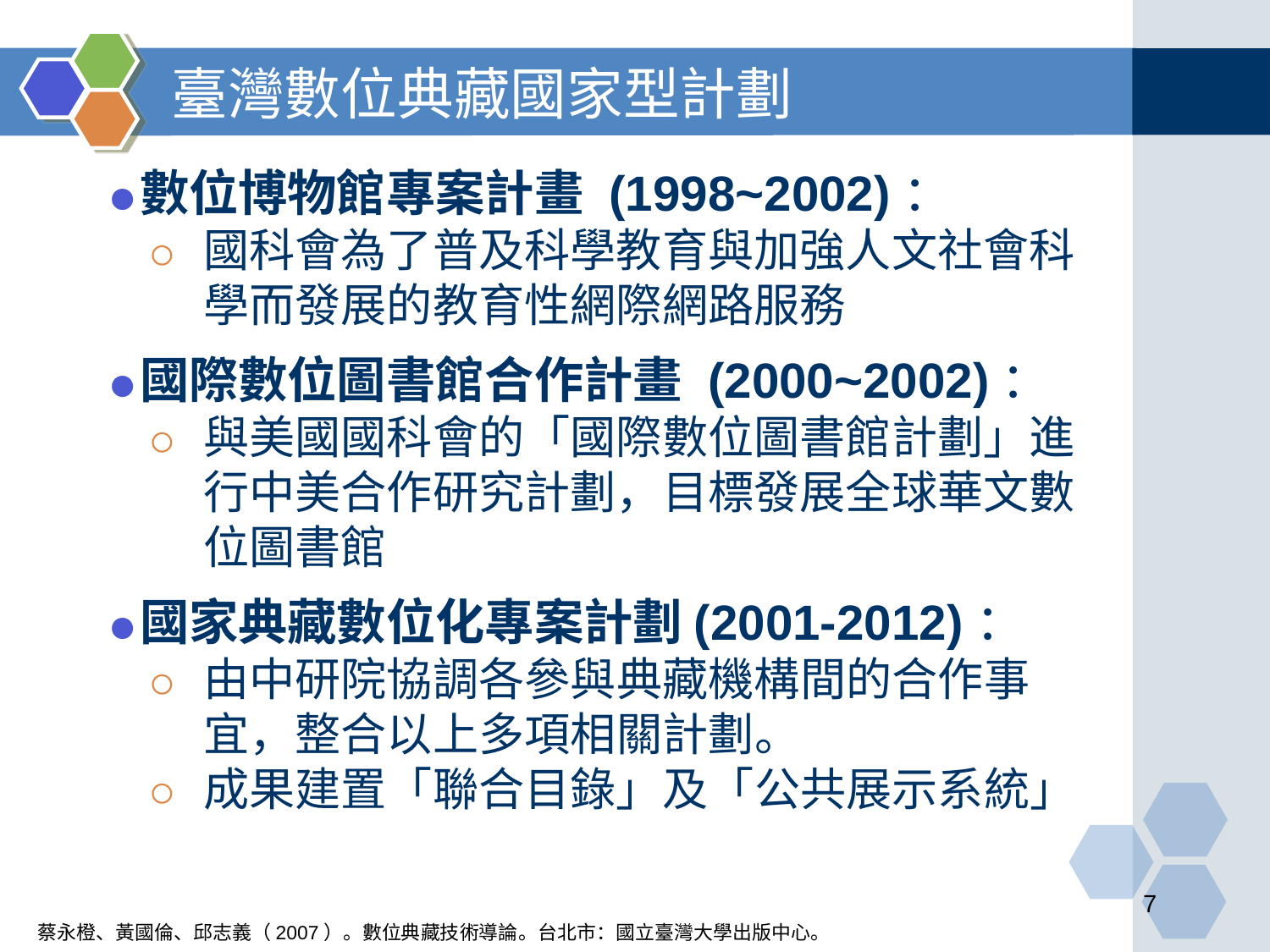

# 臺灣數位典藏國家型計劃
數位博物館專案計畫 (1998~2002)：
國科會為了普及科學教育與加強人文社會科學而發展的教育性網際網路服務
國際數位圖書館合作計畫 (2000~2002)：
與美國國科會的「國際數位圖書館計劃」進行中美合作研究計劃，目標發展全球華文數位圖書館
國家典藏數位化專案計劃(2001-2012)：
由中研院協調各參與典藏機構間的合作事宜，整合以上多項相關計劃。
成果建置「聯合目錄」及「公共展示系統」
7
蔡永橙、黃國倫、邱志義（2007）。數位典藏技術導論。台北市：國立臺灣大學出版中心。